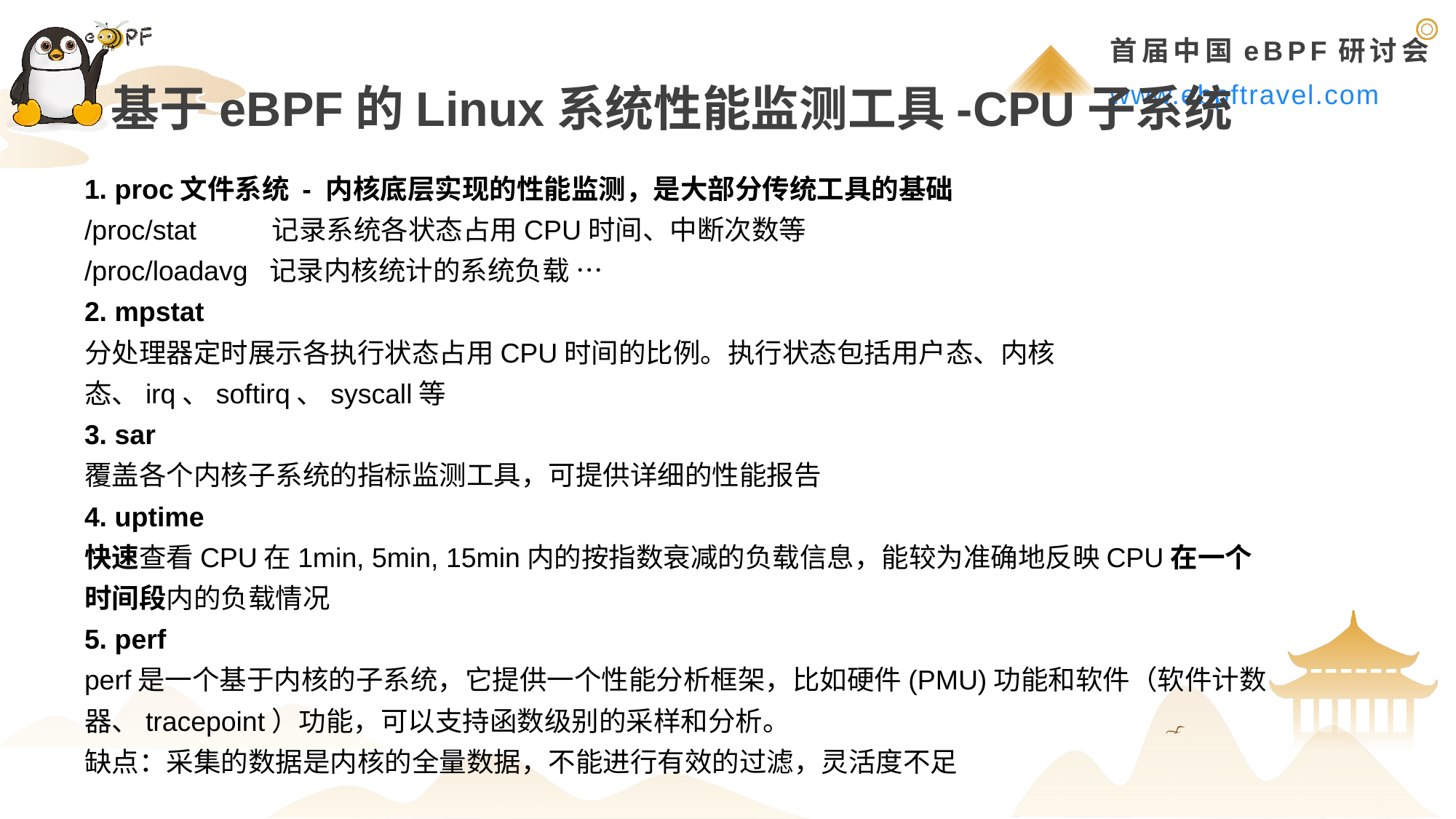

基于eBPF的Linux系统性能监测工具-CPU子系统
1. proc文件系统 - 内核底层实现的性能监测，是大部分传统工具的基础
/proc/stat         记录系统各状态占用CPU时间、中断次数等
/proc/loadavg  记录内核统计的系统负载 …
2. mpstat
分处理器定时展示各执行状态占用CPU时间的比例。执行状态包括用户态、内核态、irq、softirq、syscall等
3. sar
覆盖各个内核子系统的指标监测工具，可提供详细的性能报告
4. uptime
快速查看CPU在1min, 5min, 15min内的按指数衰减的负载信息，能较为准确地反映CPU在一个时间段内的负载情况
5. perf
perf是一个基于内核的子系统，它提供一个性能分析框架，比如硬件(PMU)功能和软件（软件计数器、tracepoint）功能，可以支持函数级别的采样和分析。
缺点：采集的数据是内核的全量数据，不能进行有效的过滤，灵活度不足